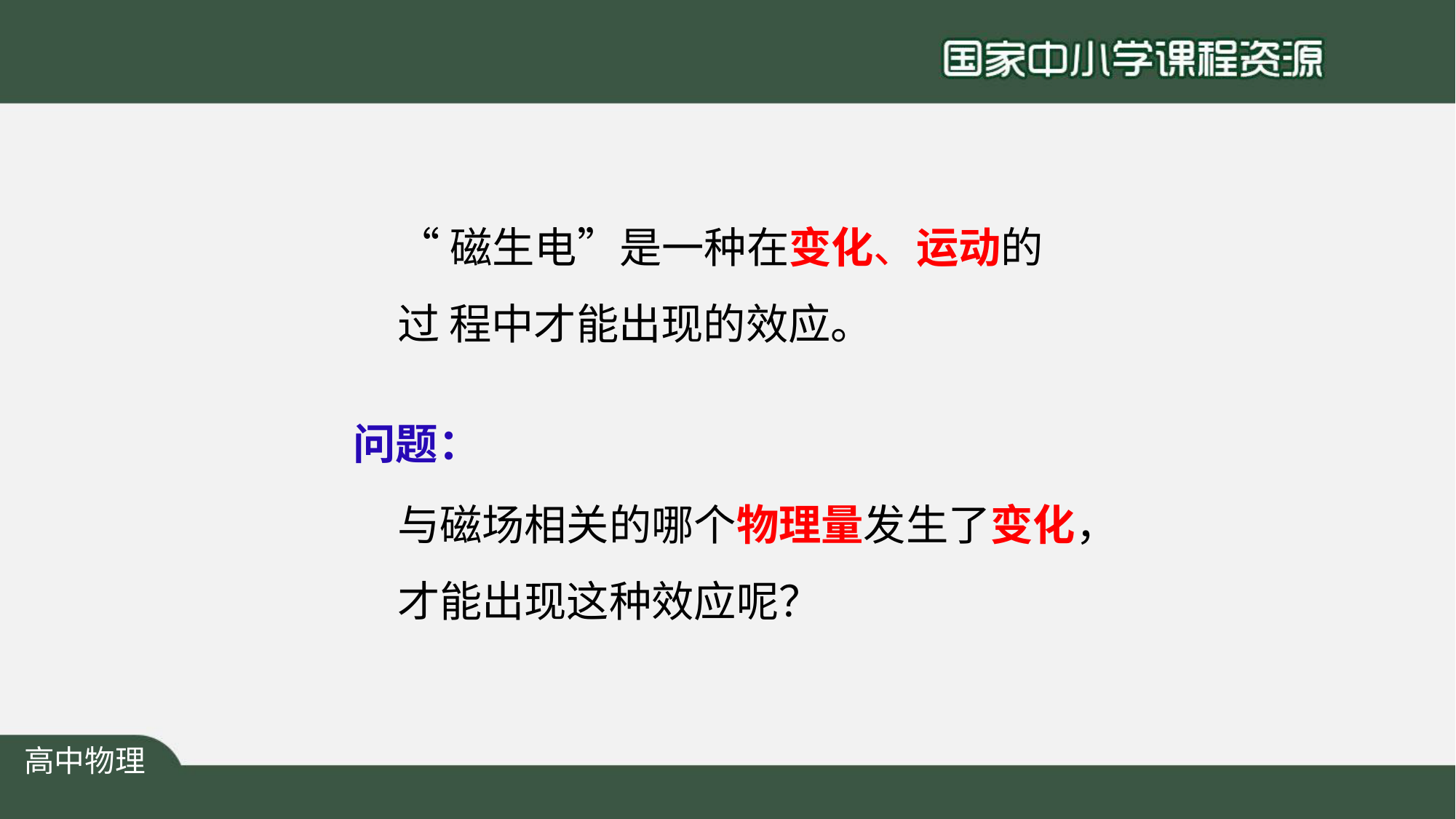

“磁生电”是一种在变化、运动的过 程中才能出现的效应。

问题：
与磁场相关的哪个物理量发生了变化， 才能出现这种效应呢？
高中物理